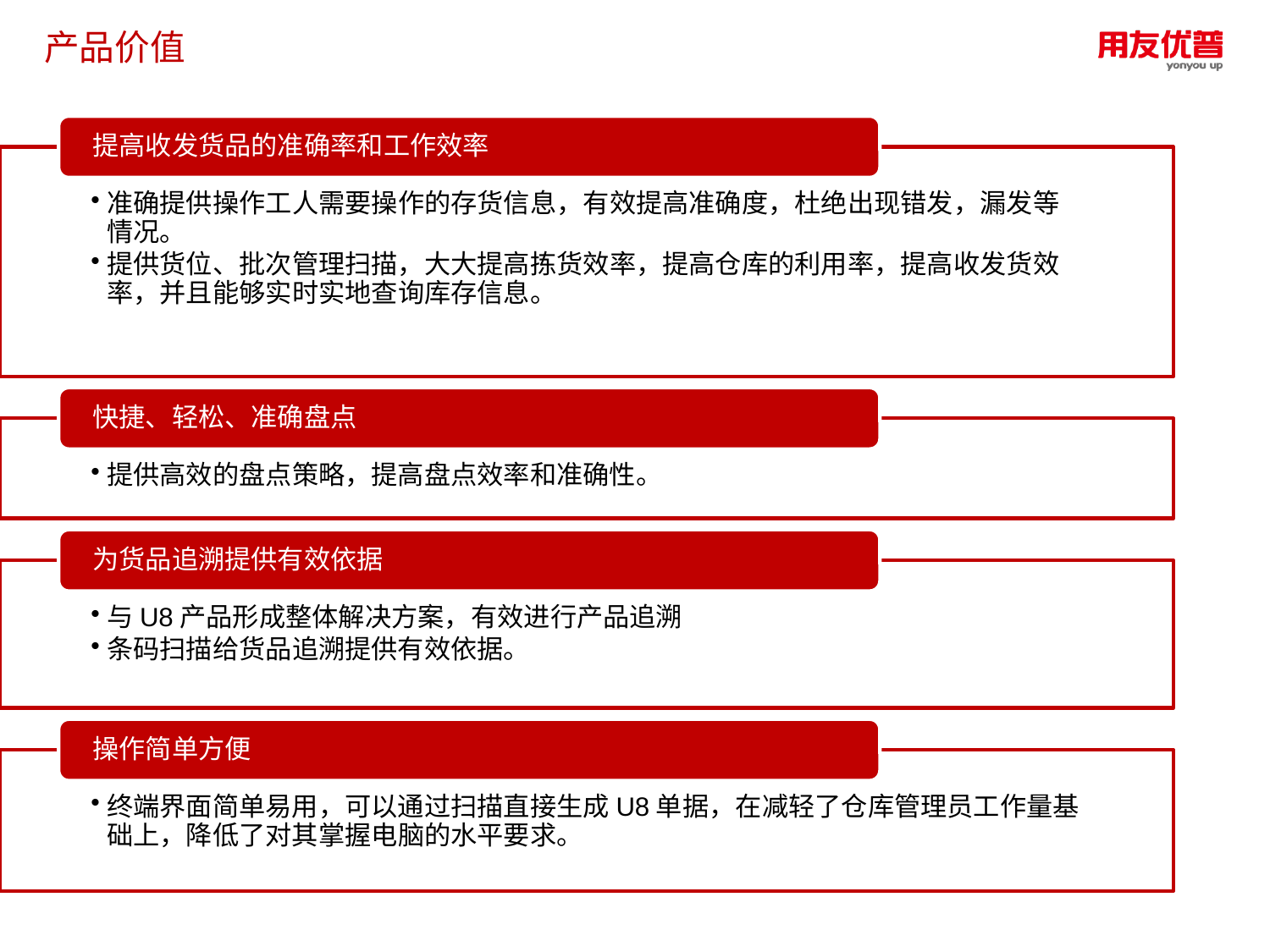

产品价值
准确提供操作工人需要操作的存货信息，有效提高准确度，杜绝出现错发，漏发等情况。
提供货位、批次管理扫描，大大提高拣货效率，提高仓库的利用率，提高收发货效率，并且能够实时实地查询库存信息。
提高收发货品的准确率和工作效率
提供高效的盘点策略，提高盘点效率和准确性。
快捷、轻松、准确盘点
与U8产品形成整体解决方案，有效进行产品追溯
条码扫描给货品追溯提供有效依据。
为货品追溯提供有效依据
终端界面简单易用，可以通过扫描直接生成U8单据，在减轻了仓库管理员工作量基础上，降低了对其掌握电脑的水平要求。
操作简单方便